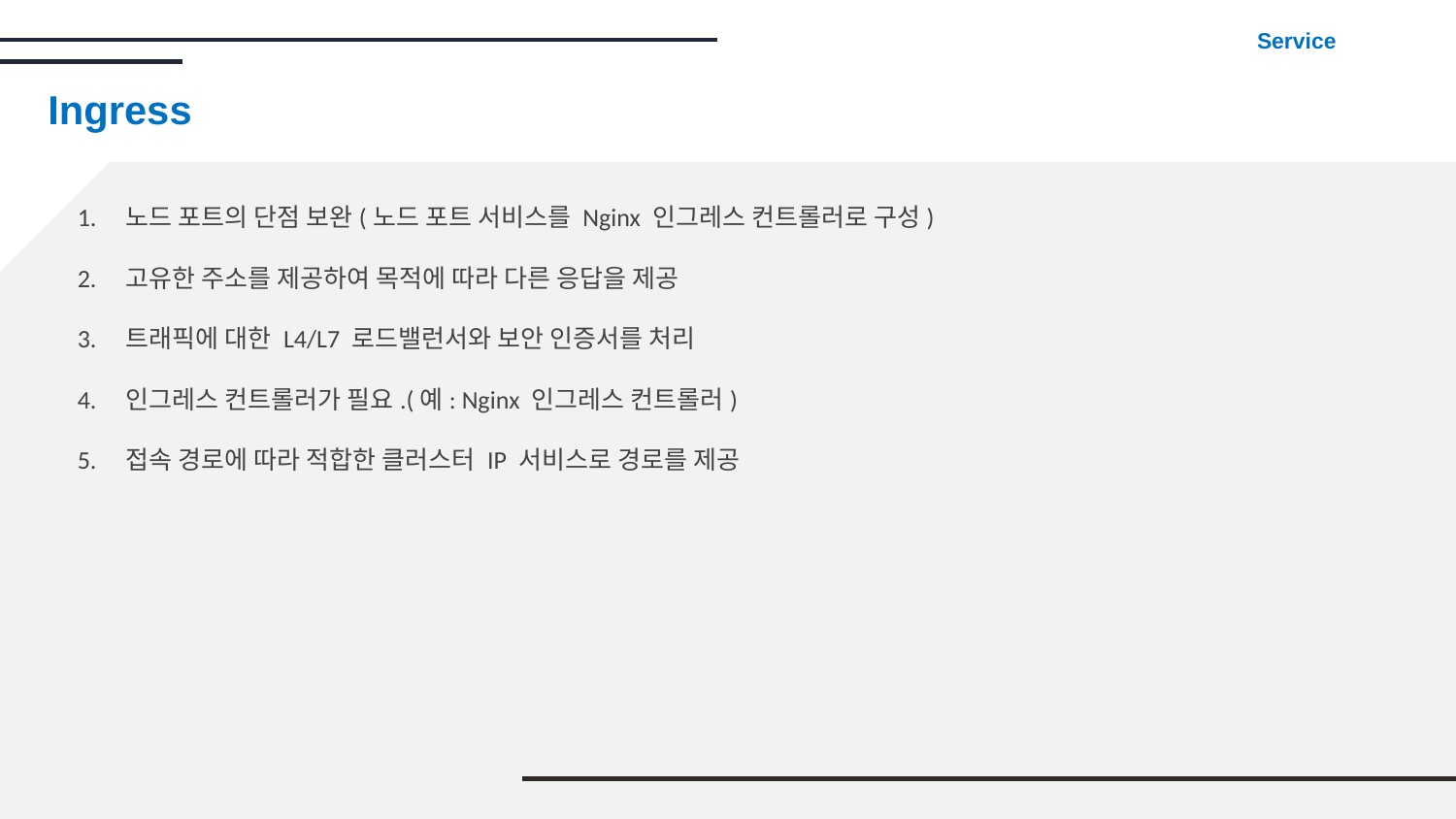

Service
Ingress

노드 포트의 단점 보완(노드 포트 서비스를 Nginx 인그레스 컨트롤러로 구성)

고유한 주소를 제공하여 목적에 따라 다른 응답을 제공

트래픽에 대한 L4/L7 로드밸런서와 보안 인증서를 처리

인그레스 컨트롤러가 필요.(예: Nginx 인그레스 컨트롤러)

접속 경로에 따라 적합한 클러스터 IP 서비스로 경로를 제공